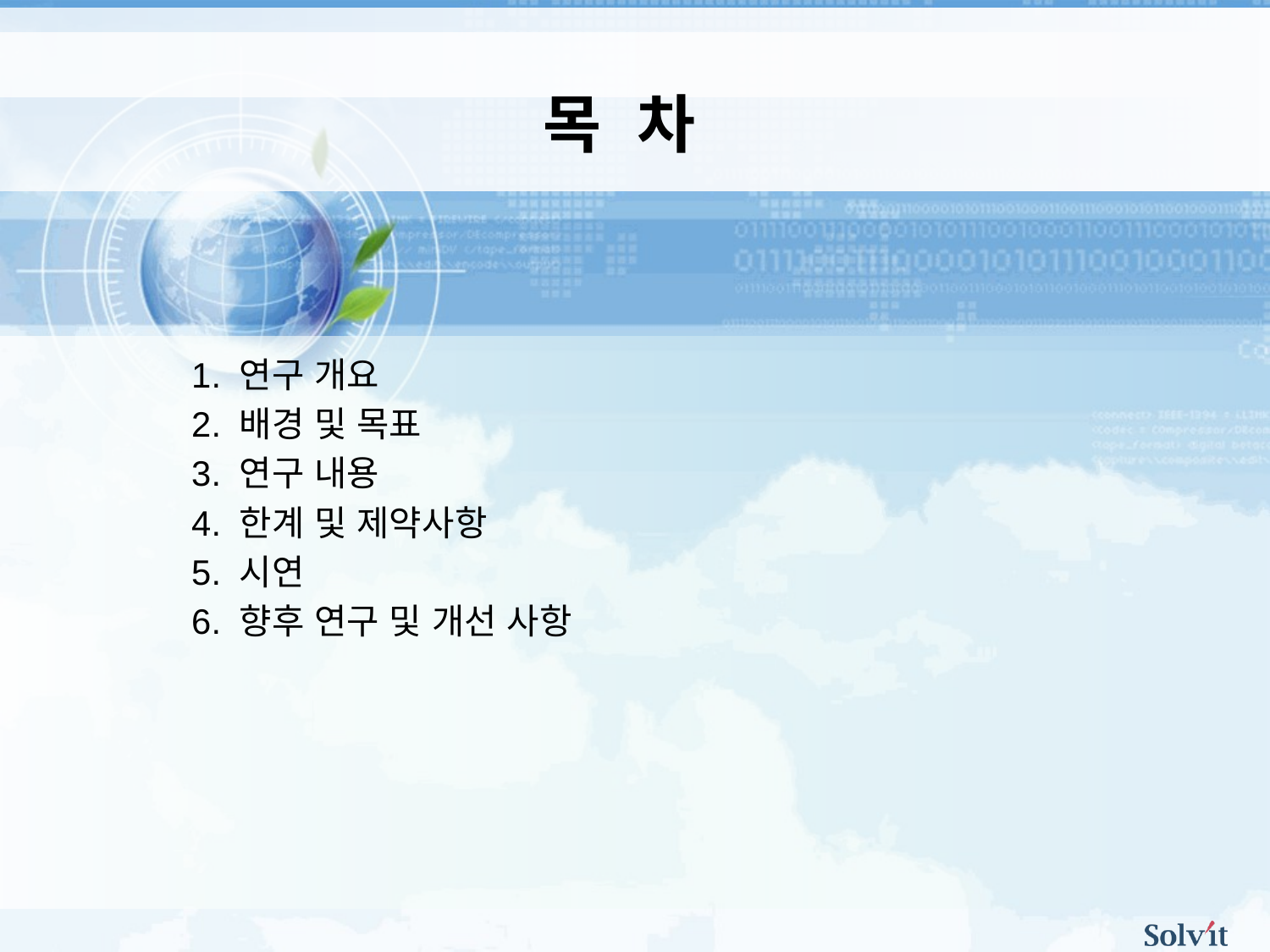

목  차
1. 연구 개요
2. 배경 및 목표
3. 연구 내용
4. 한계 및 제약사항
5. 시연
6. 향후 연구 및 개선 사항